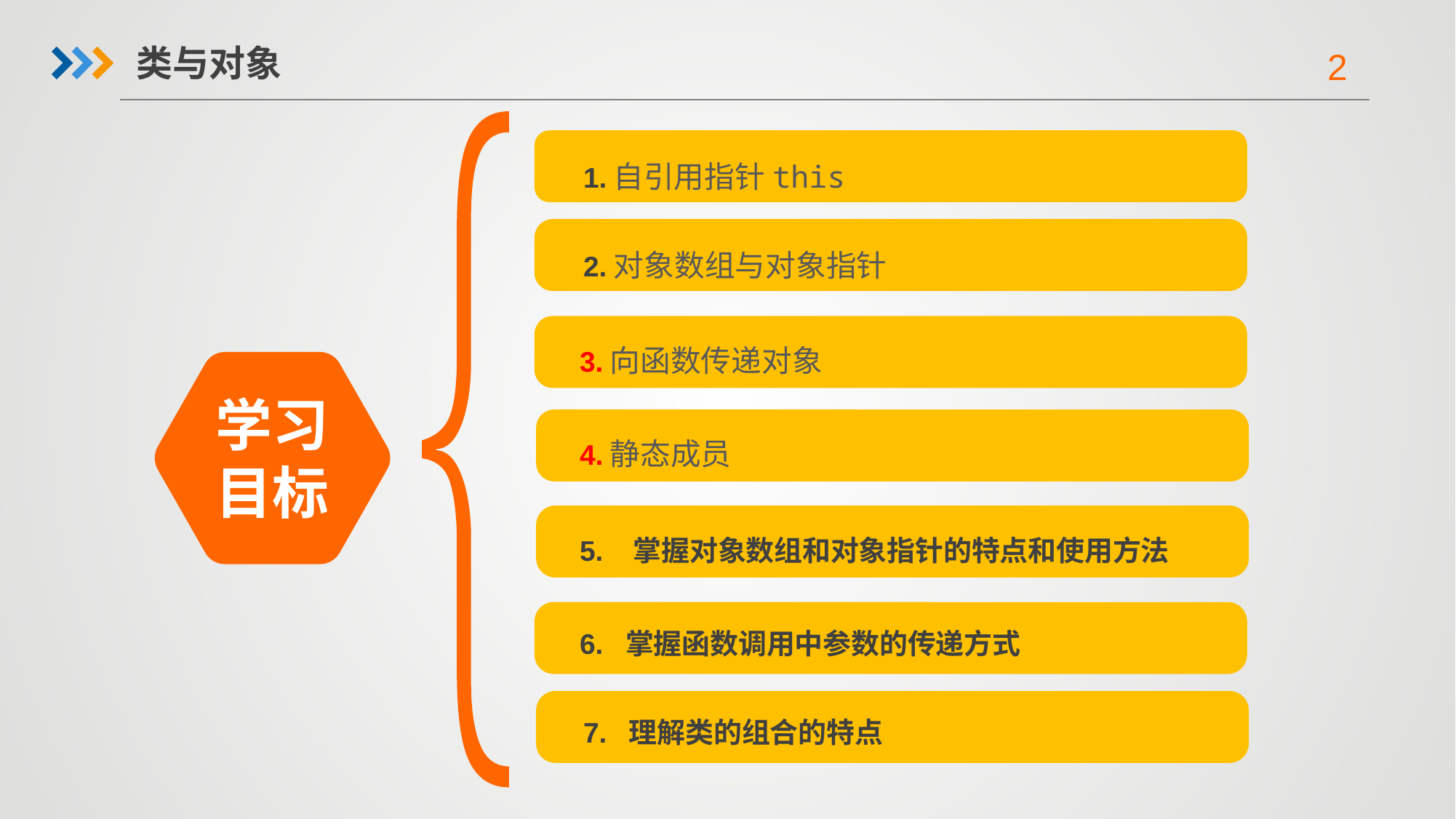

类与对象

1.自引用指针this

2.对象数组与对象指针

3.向函数传递对象

学习目标

4.静态成员

5.   掌握对象数组和对象指针的特点和使用方法

6.  掌握函数调用中参数的传递方式

7.  理解类的组合的特点